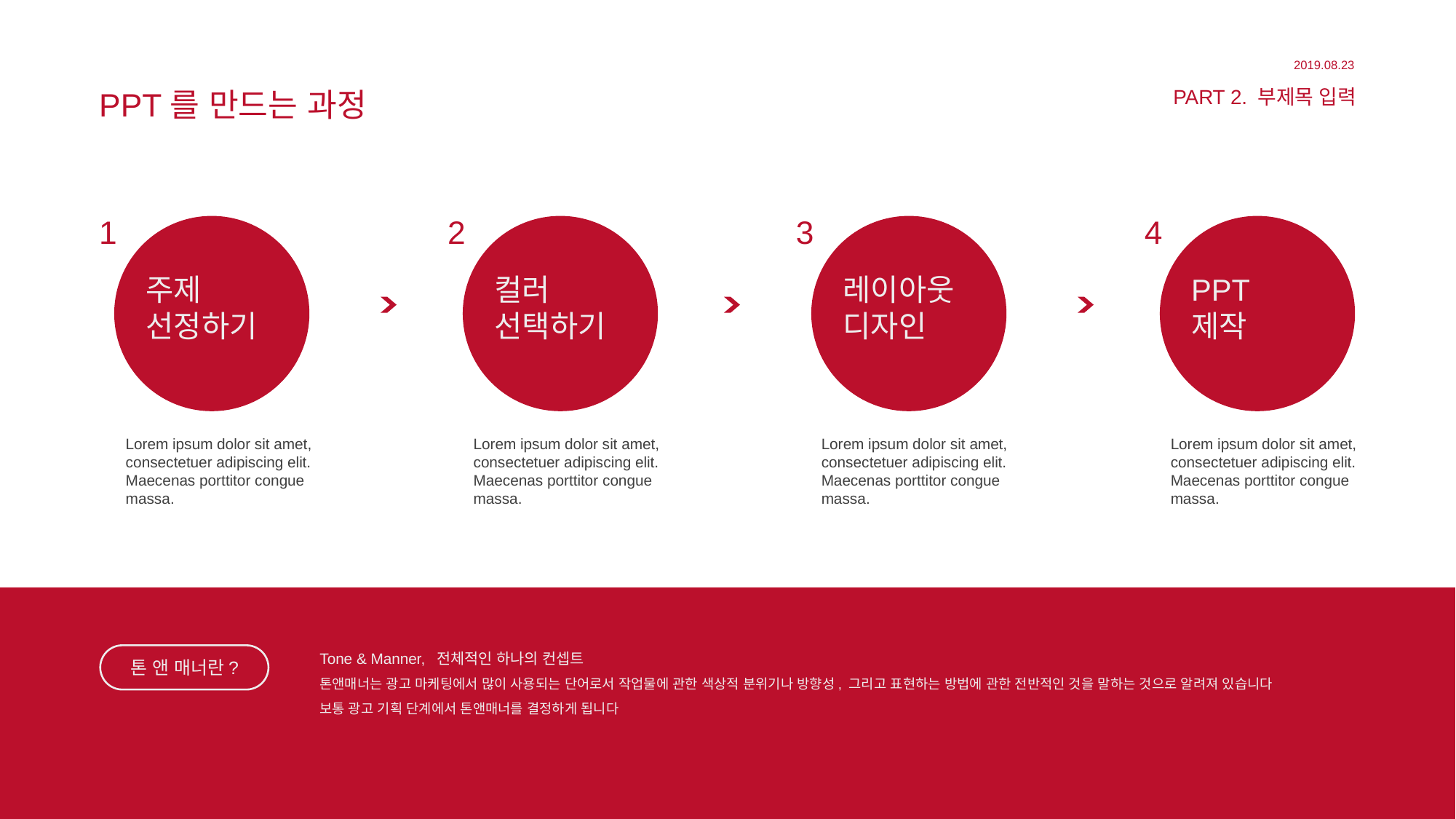

2019.08.23
PPT를 만드는 과정
PART 2. 부제목 입력
1

주제
선정하기
2

컬러
선택하기
3

레이아웃
디자인
4

PPT
제작

Lorem ipsum dolor sit amet, consectetuer adipiscing elit. Maecenas porttitor congue massa.
Lorem ipsum dolor sit amet, consectetuer adipiscing elit. Maecenas porttitor congue massa.
Lorem ipsum dolor sit amet, consectetuer adipiscing elit. Maecenas porttitor congue massa.
Lorem ipsum dolor sit amet, consectetuer adipiscing elit. Maecenas porttitor congue massa.

Tone & Manner,  전체적인 하나의 컨셉트
톤앤매너는 광고 마케팅에서 많이 사용되는 단어로서 작업물에 관한 색상적 분위기나 방향성, 그리고 표현하는 방법에 관한 전반적인 것을 말하는 것으로 알려져 있습니다
보통 광고 기획 단계에서 톤앤매너를 결정하게 됩니다

톤 앤 매너란?